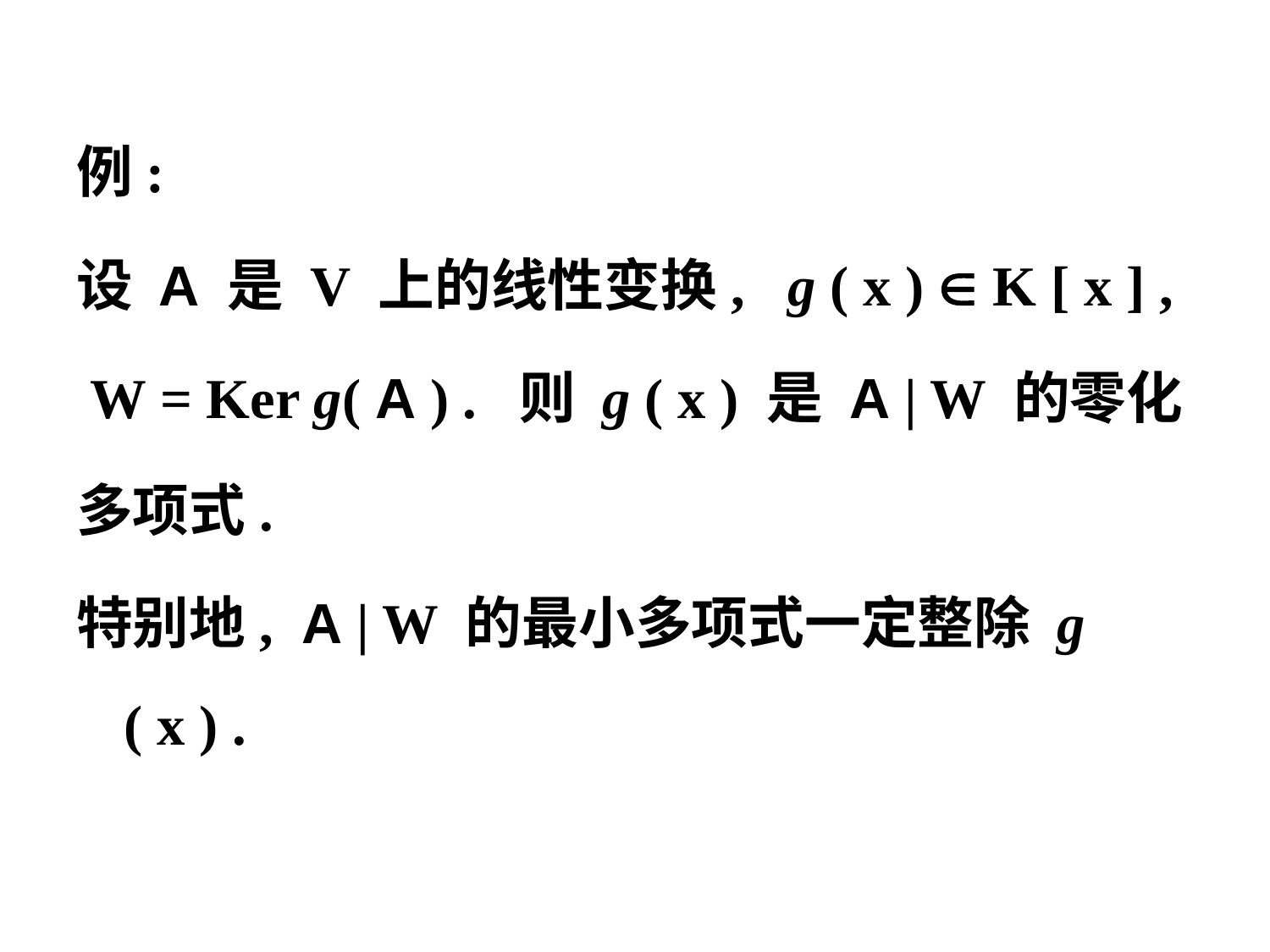

例:
设 A 是 V 上的线性变换,   g ( x ) ∈ K [ x ] ,
 W = Ker g( A ) .  则 g ( x ) 是 A | W 的零化
多项式.
特别地,  A | W 的最小多项式一定整除 g ( x ) .